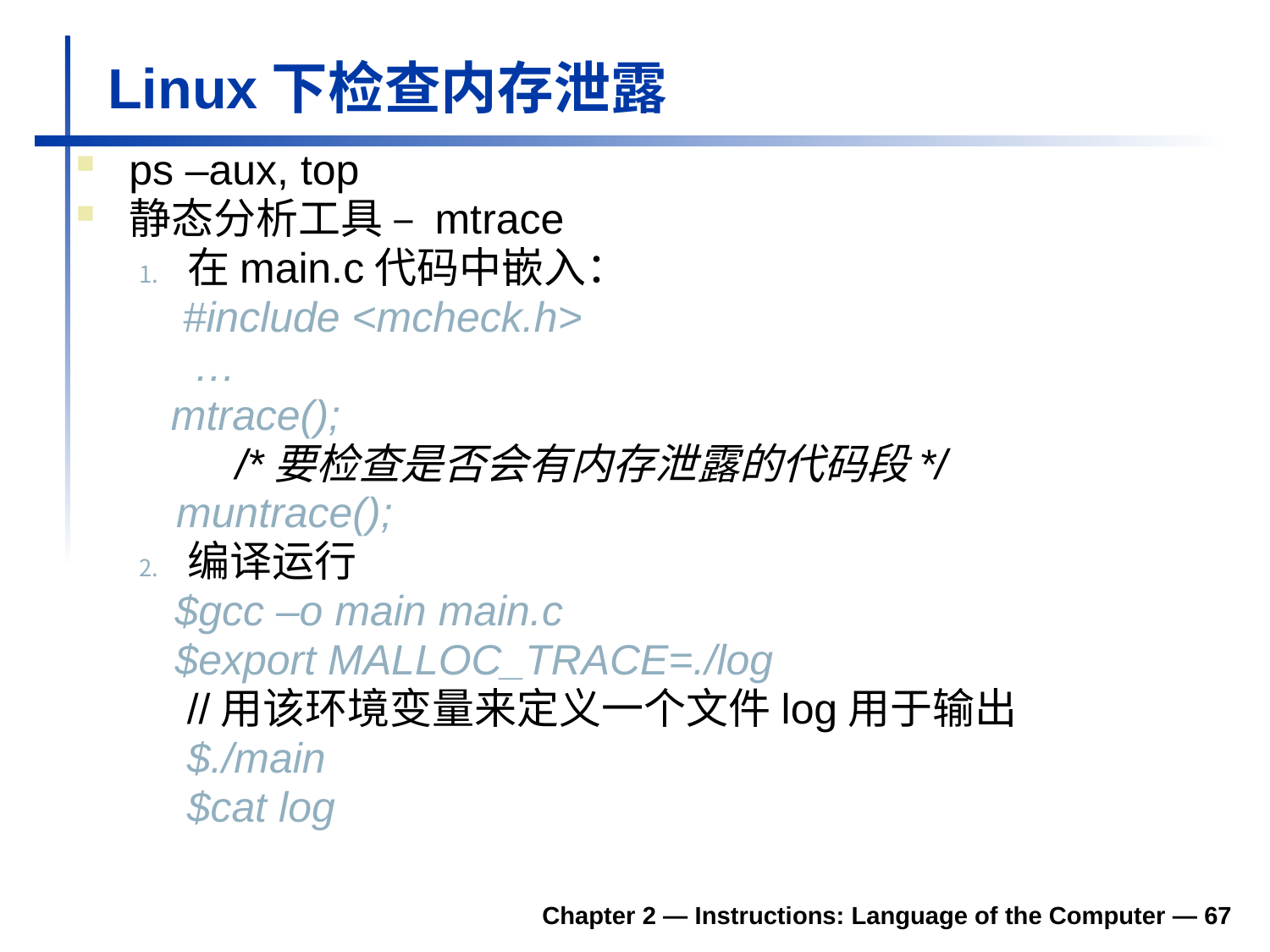

Linux下检查内存泄露
ps –aux, top
静态分析工具 – mtrace
在main.c代码中嵌入：
         #include <mcheck.h>
          …
        mtrace();
	         /*要检查是否会有内存泄露的代码段*/
	    muntrace();
编译运行
   $gcc –o main main.c
   $export MALLOC_TRACE=./log
    //用该环境变量来定义一个文件log用于输出
    $./main
    $cat log
Chapter 2 — Instructions: Language of the Computer — 67